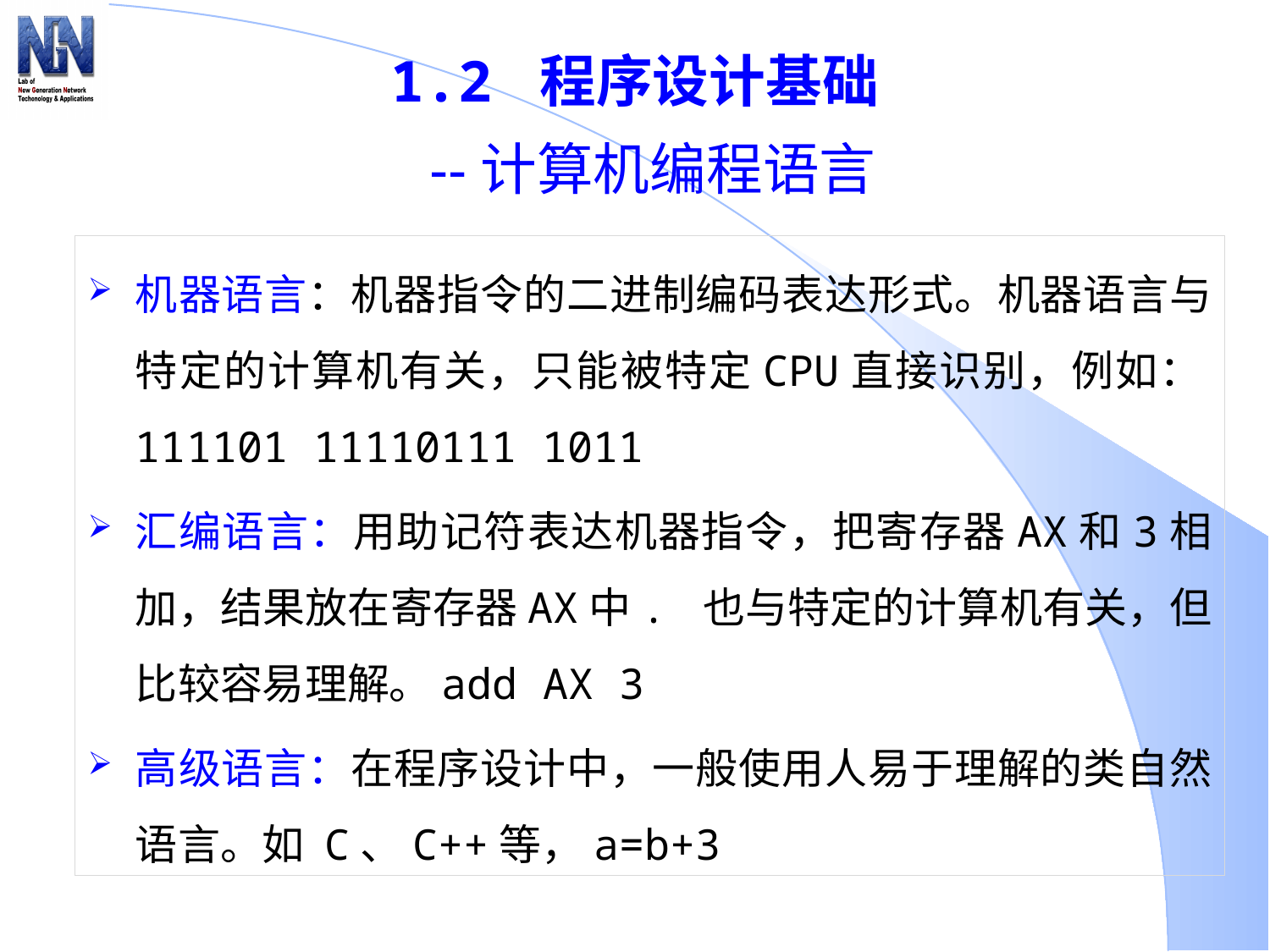

1.2 程序设计基础
 --计算机编程语言
机器语言：机器指令的二进制编码表达形式。机器语言与特定的计算机有关，只能被特定CPU直接识别，例如：111101 11110111 1011
汇编语言：用助记符表达机器指令，把寄存器AX和3相加，结果放在寄存器AX中. 也与特定的计算机有关，但比较容易理解。add AX 3
高级语言：在程序设计中，一般使用人易于理解的类自然语言。如 C、C++等，a=b+3